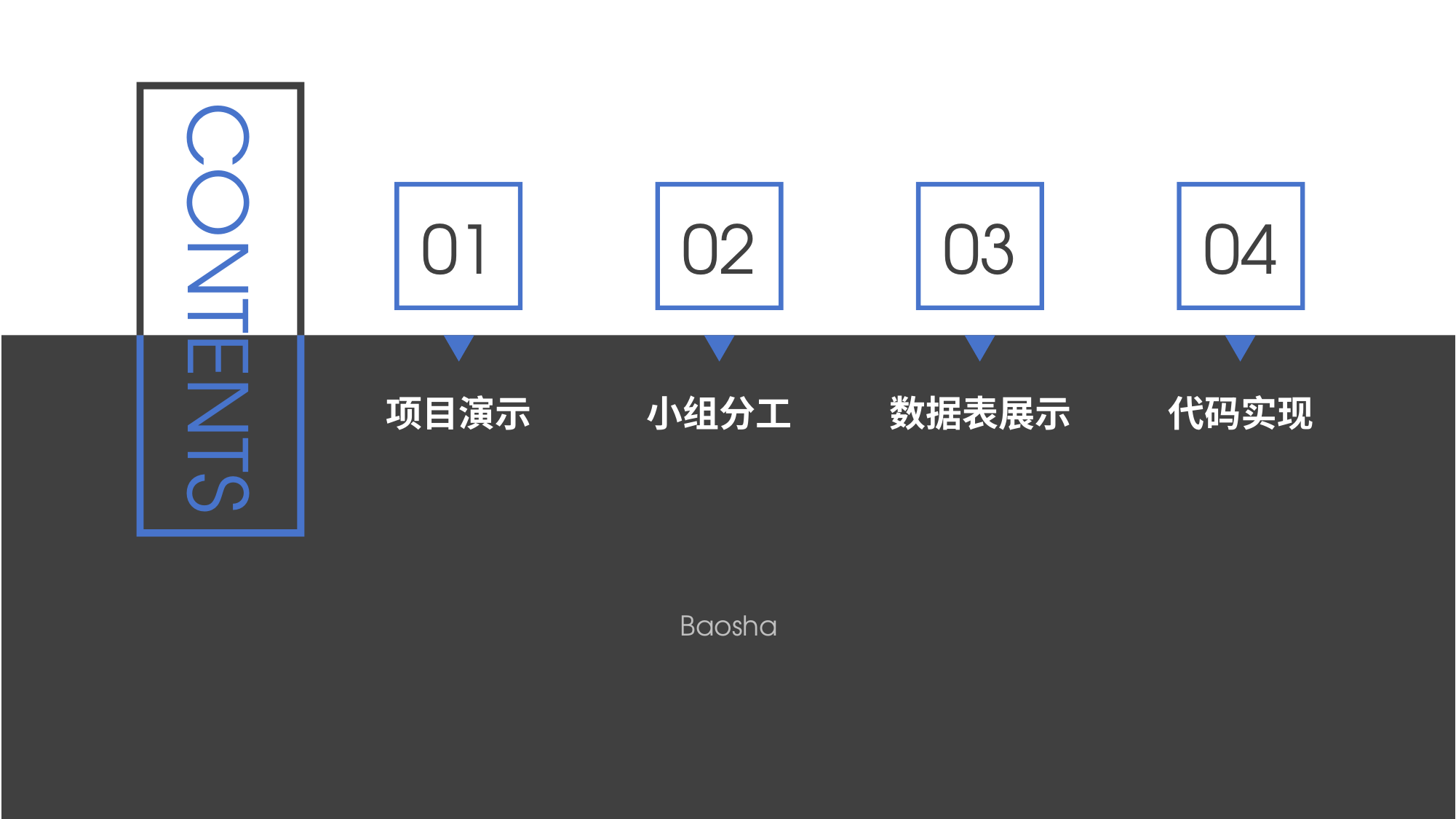

CONTENTS

01

项目演示

02

小组分工

03

数据表展示

04

代码实现

Baosha